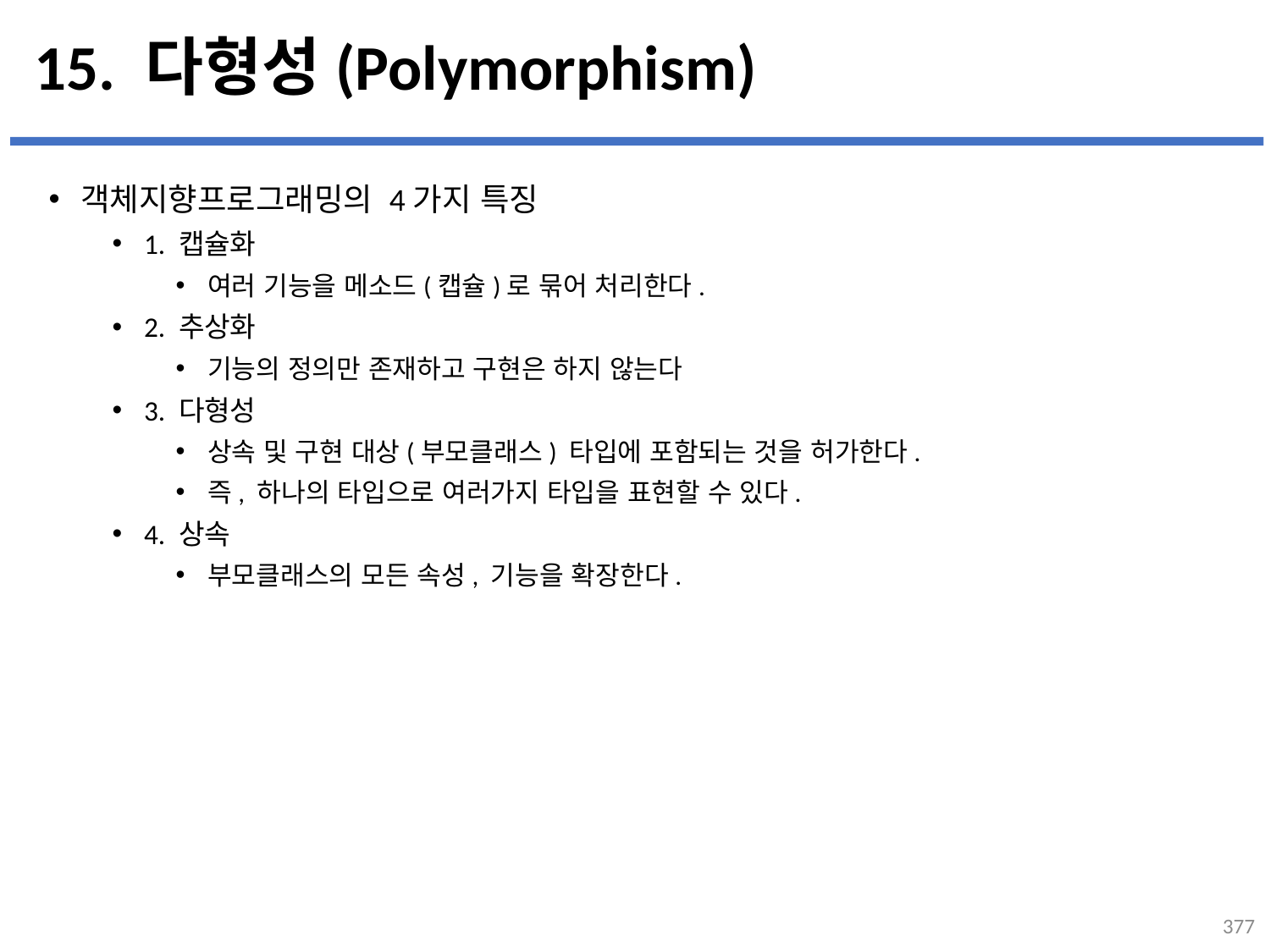

# 15. 다형성(Polymorphism)
객체지향프로그래밍의 4가지 특징
1. 캡슐화
여러 기능을 메소드(캡슐)로 묶어 처리한다.
2. 추상화
기능의 정의만 존재하고 구현은 하지 않는다
3. 다형성
상속 및 구현 대상(부모클래스) 타입에 포함되는 것을 허가한다.
즉, 하나의 타입으로 여러가지 타입을 표현할 수 있다.
4. 상속
부모클래스의 모든 속성, 기능을 확장한다.

...

설명
377